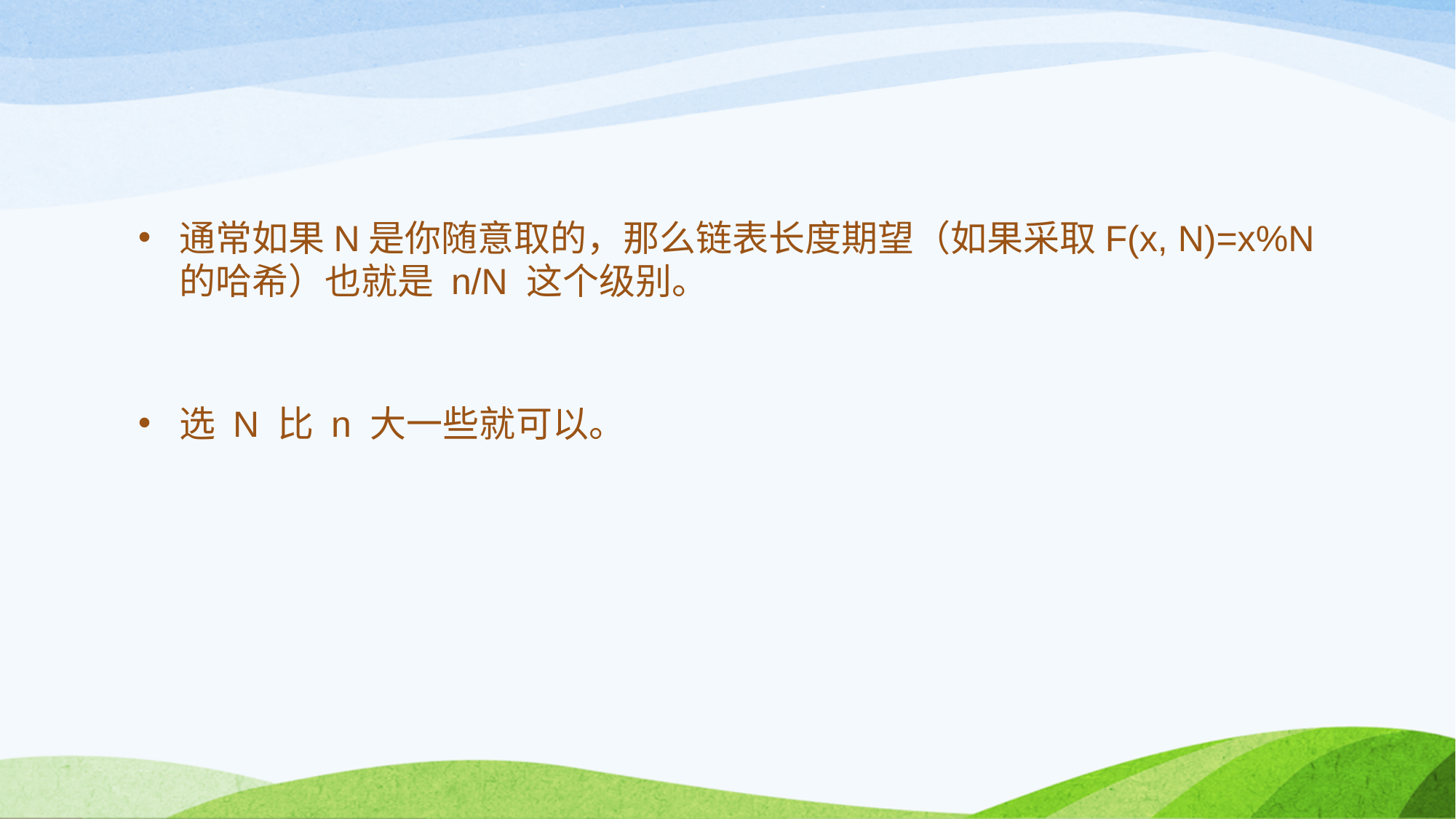

#
通常如果N是你随意取的，那么链表长度期望（如果采取F(x, N)=x%N的哈希）也就是 n/N 这个级别。

选 N 比 n 大一些就可以。